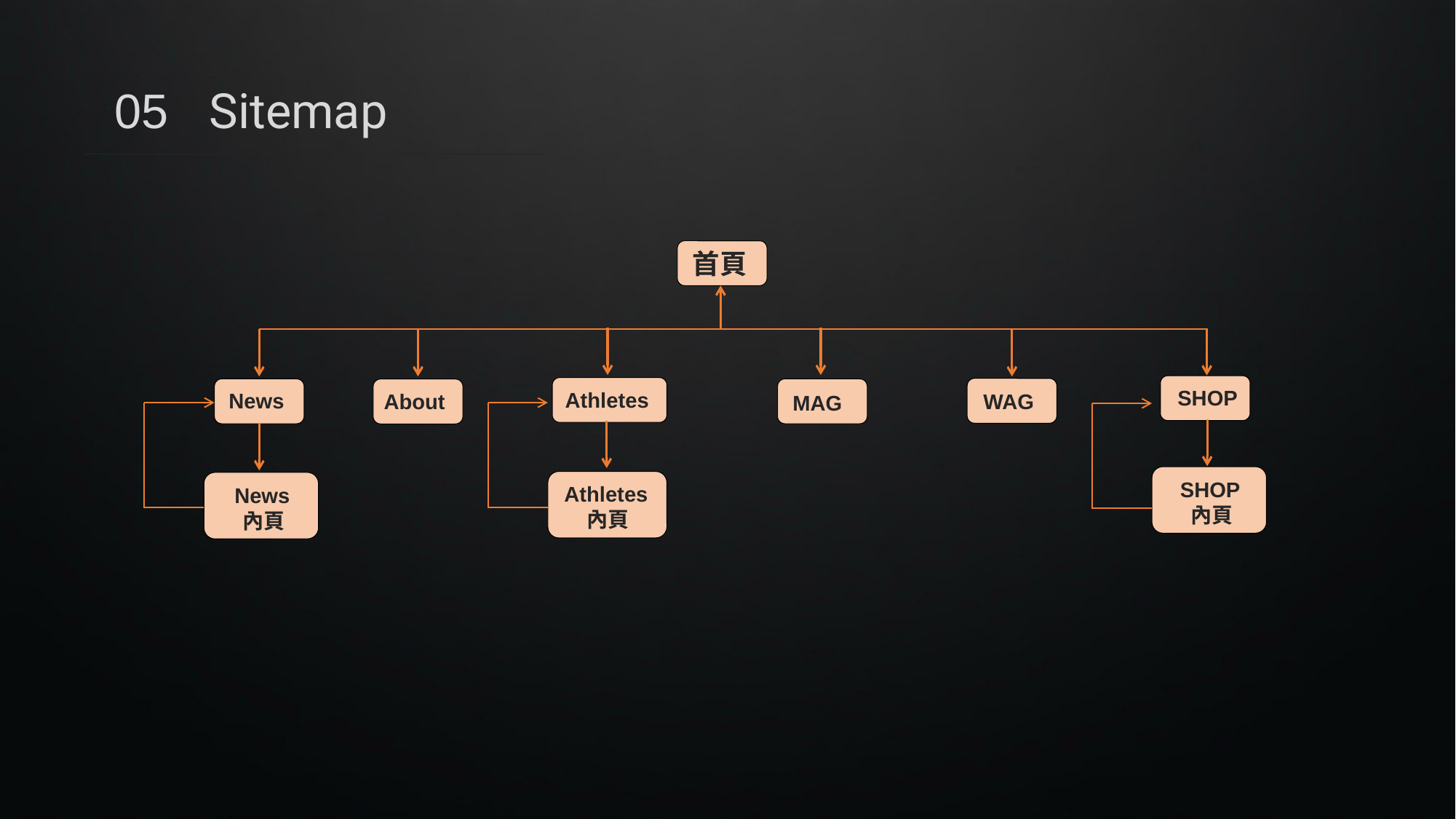

05   Sitemap

首頁

SHOP
Athletes
News
WAG
About
MAG

 SHOP
 內頁

 Athletes
 內頁
 News
 內頁